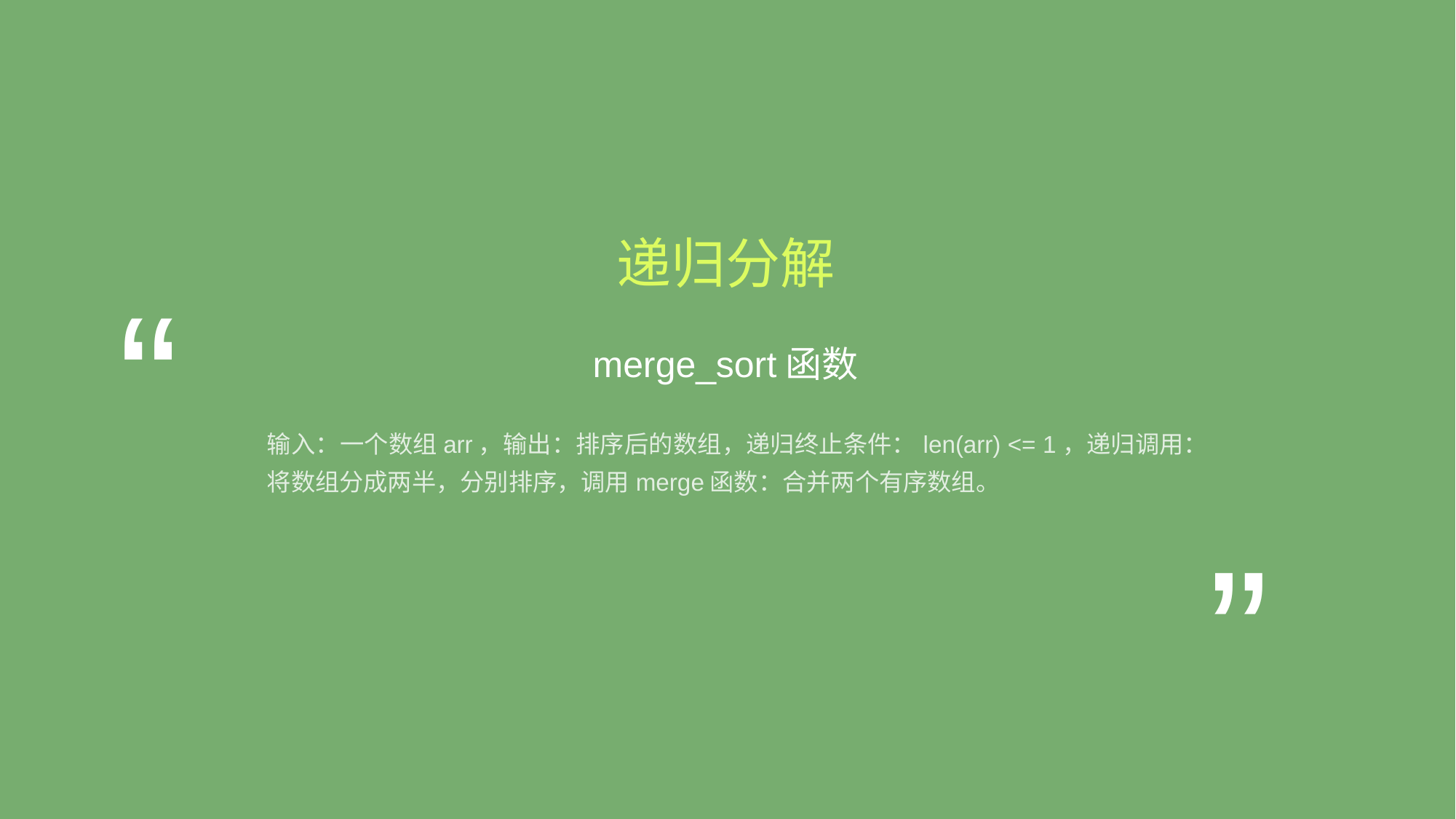

递归分解
“
merge_sort函数
输入：一个数组arr，输出：排序后的数组，递归终止条件：len(arr) <= 1，递归调用：将数组分成两半，分别排序，调用merge函数：合并两个有序数组。
“